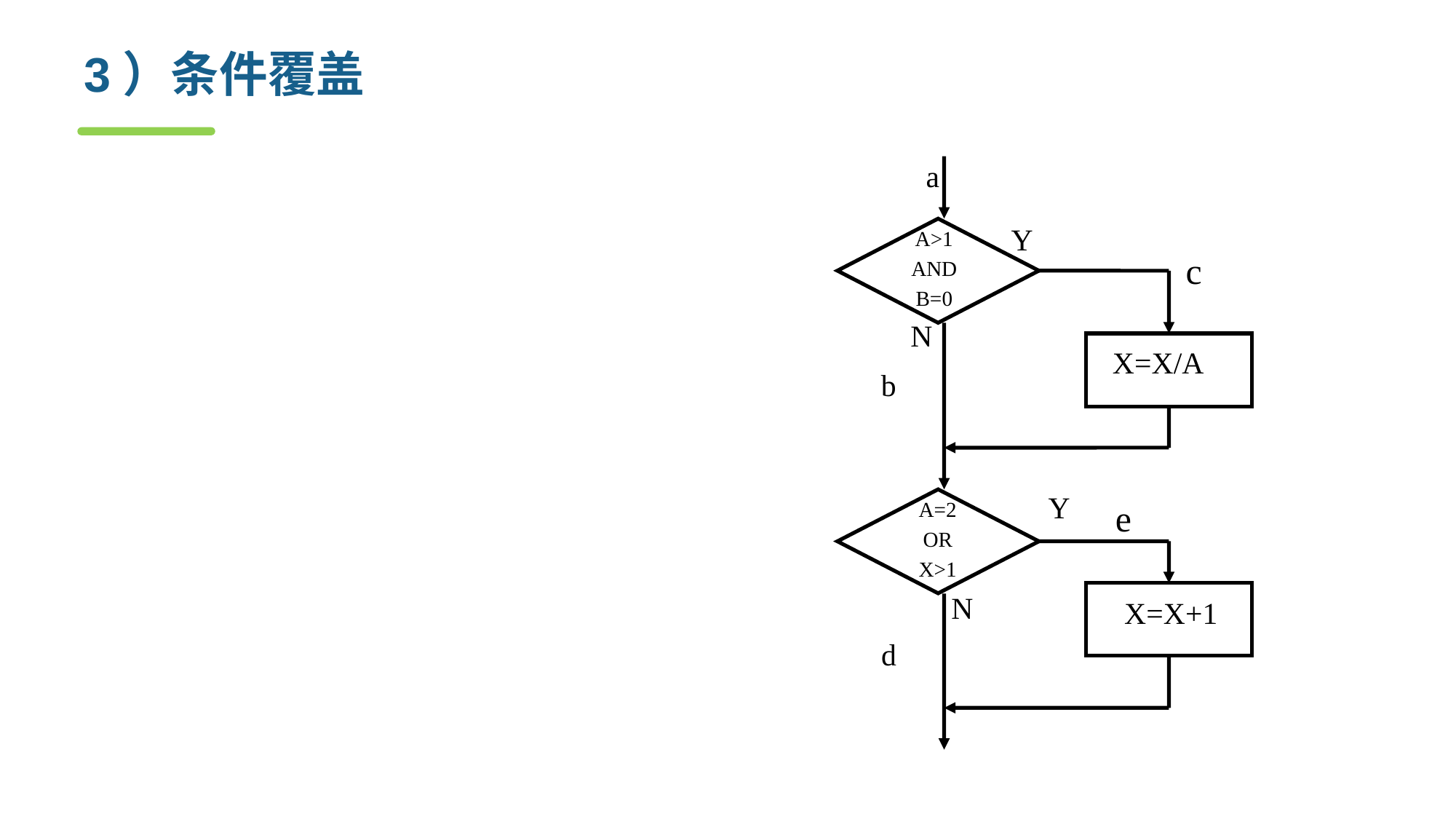

# 3）条件覆盖
a

Y
c
N

X=X/A
b
Y
e
A=2
OR
X>1
N
X=X+1
d
A>1
AND
B=0
使得每个判定的条件获取各种可能的结果
在a点 A>1, A≤1, B=0, B≠0
在b点 A=2, A≠2, X>1, X≤1
测试用例
    1.  A=2, B=0, X=4
      （沿路径ace）
    2.  A=1, B=1, X=1
      （沿路径abd）
14